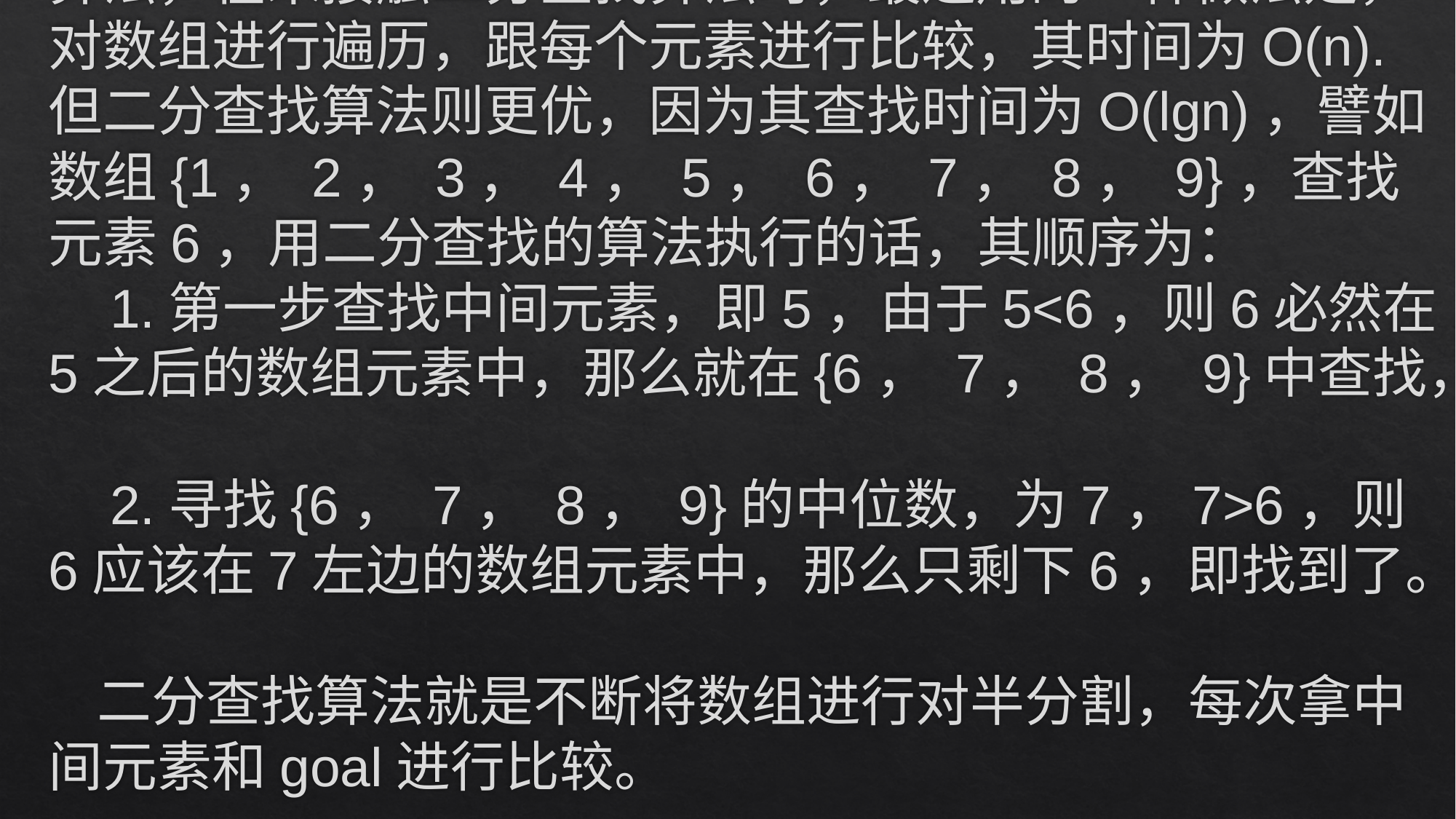

# 二分查找算法是在有序数组中用到的较为频繁的一种算法，在未接触二分查找算法时，最通用的一种做法是，对数组进行遍历，跟每个元素进行比较，其时间为O(n).但二分查找算法则更优，因为其查找时间为O(lgn)，譬如数组{1， 2， 3， 4， 5， 6， 7， 8， 9}，查找元素6，用二分查找的算法执行的话，其顺序为：     1.第一步查找中间元素，即5，由于5<6，则6必然在5之后的数组元素中，那么就在{6， 7， 8， 9}中查找，     2.寻找{6， 7， 8， 9}的中位数，为7，7>6，则6应该在7左边的数组元素中，那么只剩下6，即找到了。     二分查找算法就是不断将数组进行对半分割，每次拿中间元素和goal进行比较。